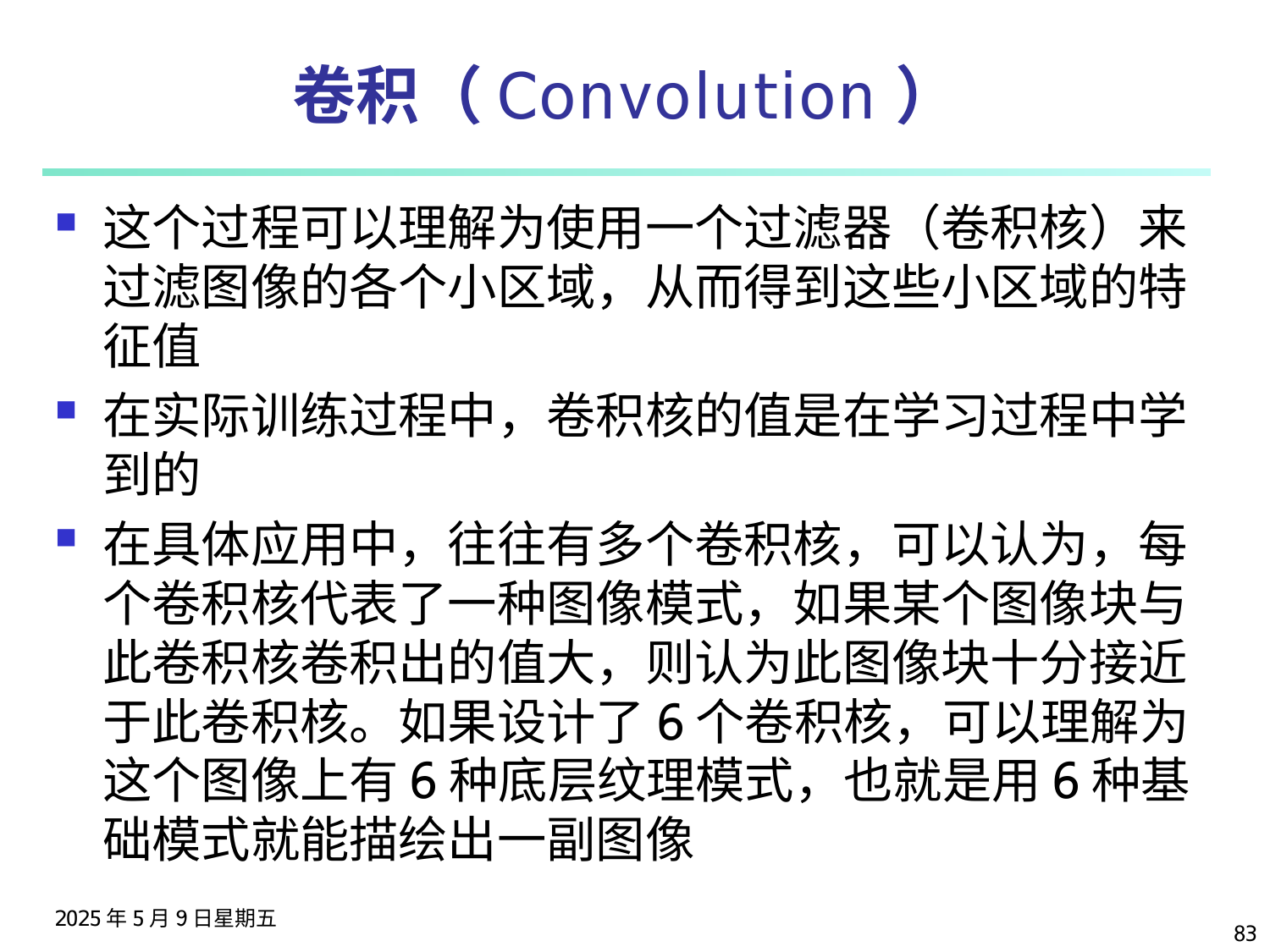

# 卷积（Convolution）
这个过程可以理解为使用一个过滤器（卷积核）来过滤图像的各个小区域，从而得到这些小区域的特征值
在实际训练过程中，卷积核的值是在学习过程中学到的
在具体应用中，往往有多个卷积核，可以认为，每个卷积核代表了一种图像模式，如果某个图像块与此卷积核卷积出的值大，则认为此图像块十分接近于此卷积核。如果设计了6个卷积核，可以理解为这个图像上有6种底层纹理模式，也就是用6种基础模式就能描绘出一副图像

2025年5月9日星期五
83